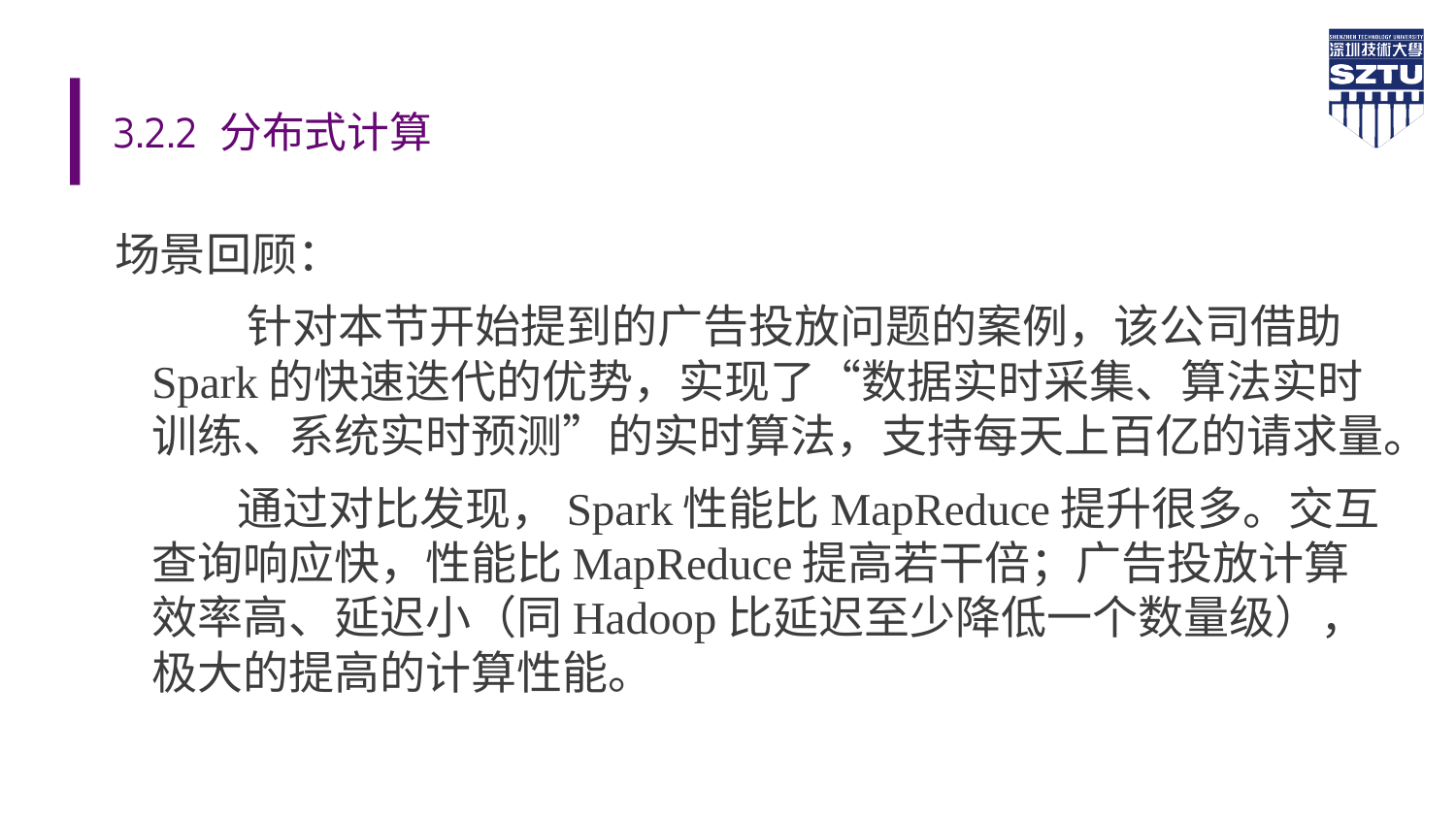

# 3.2.2 分布式计算
场景回顾：
            针对本节开始提到的广告投放问题的案例，该公司借助Spark的快速迭代的优势，实现了“数据实时采集、算法实时训练、系统实时预测”的实时算法，支持每天上百亿的请求量。
           通过对比发现，Spark性能比MapReduce提升很多。交互查询响应快，性能比MapReduce提高若干倍；广告投放计算效率高、延迟小（同Hadoop比延迟至少降低一个数量级），极大的提高的计算性能。